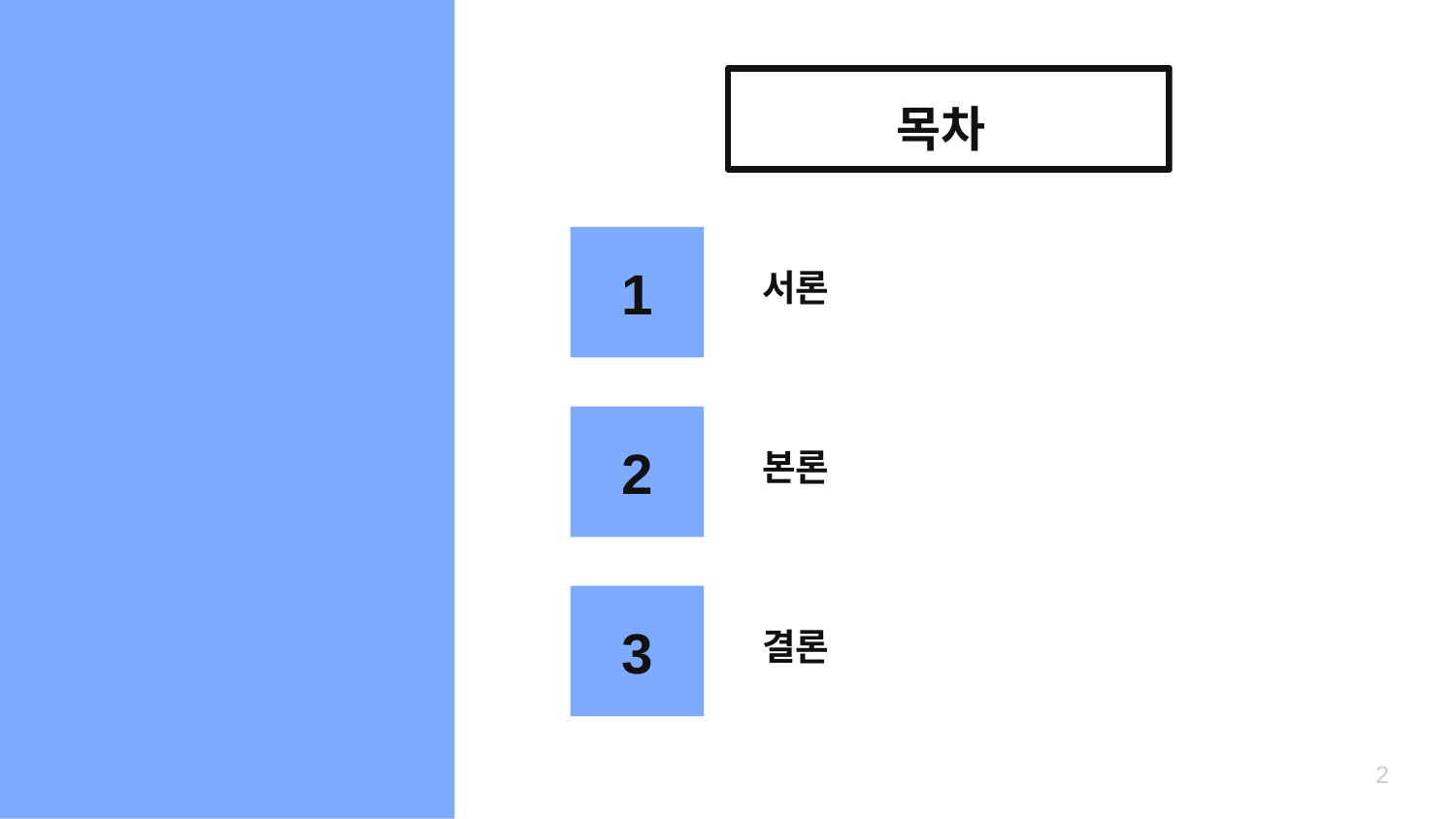

# 목차
1
서론
2
본론
3
결론
2